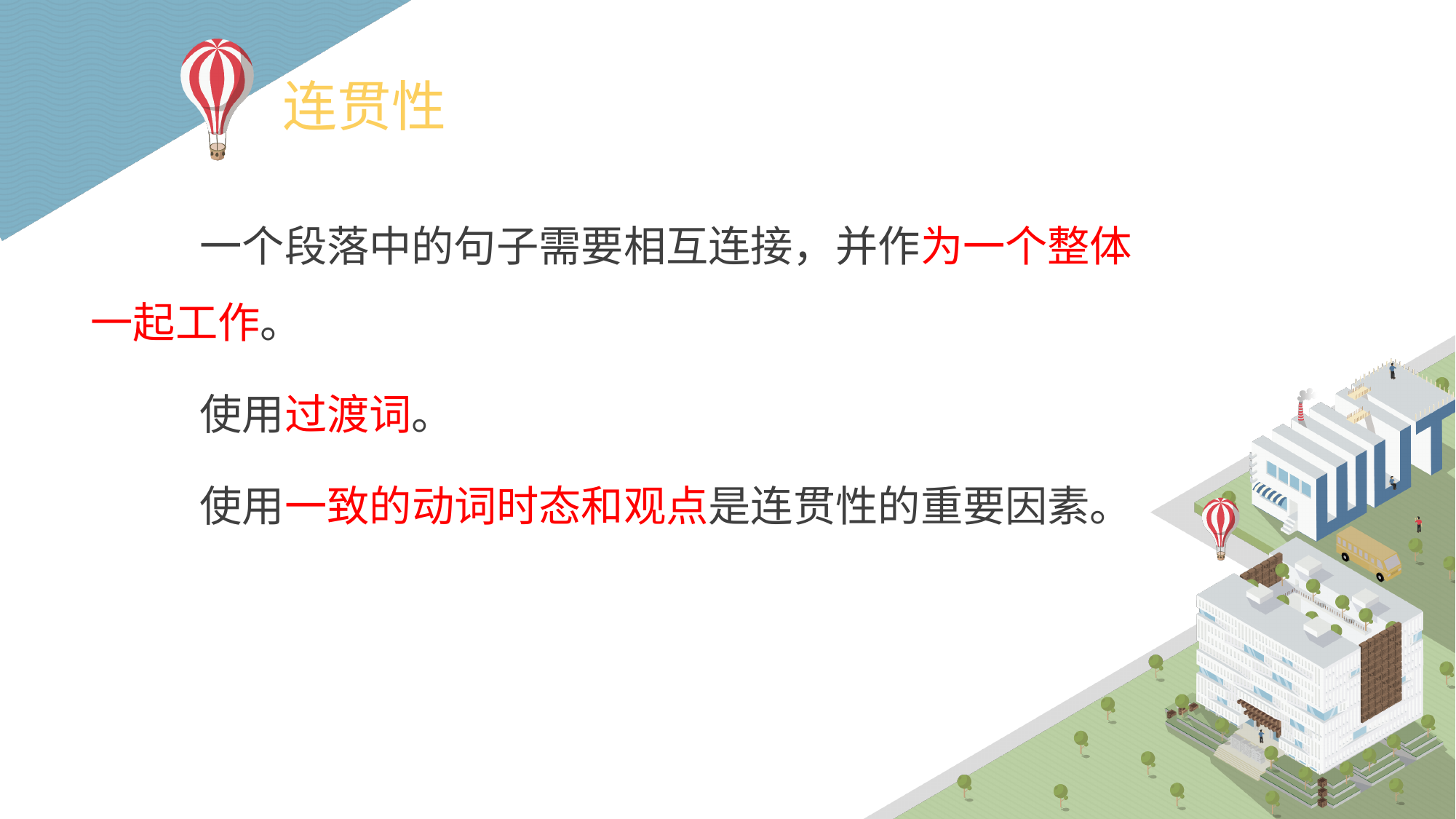

# 连贯性
	一个段落中的句子需要相互连接，并作为一个整体一起工作。
	使用过渡词。
	使用一致的动词时态和观点是连贯性的重要因素。